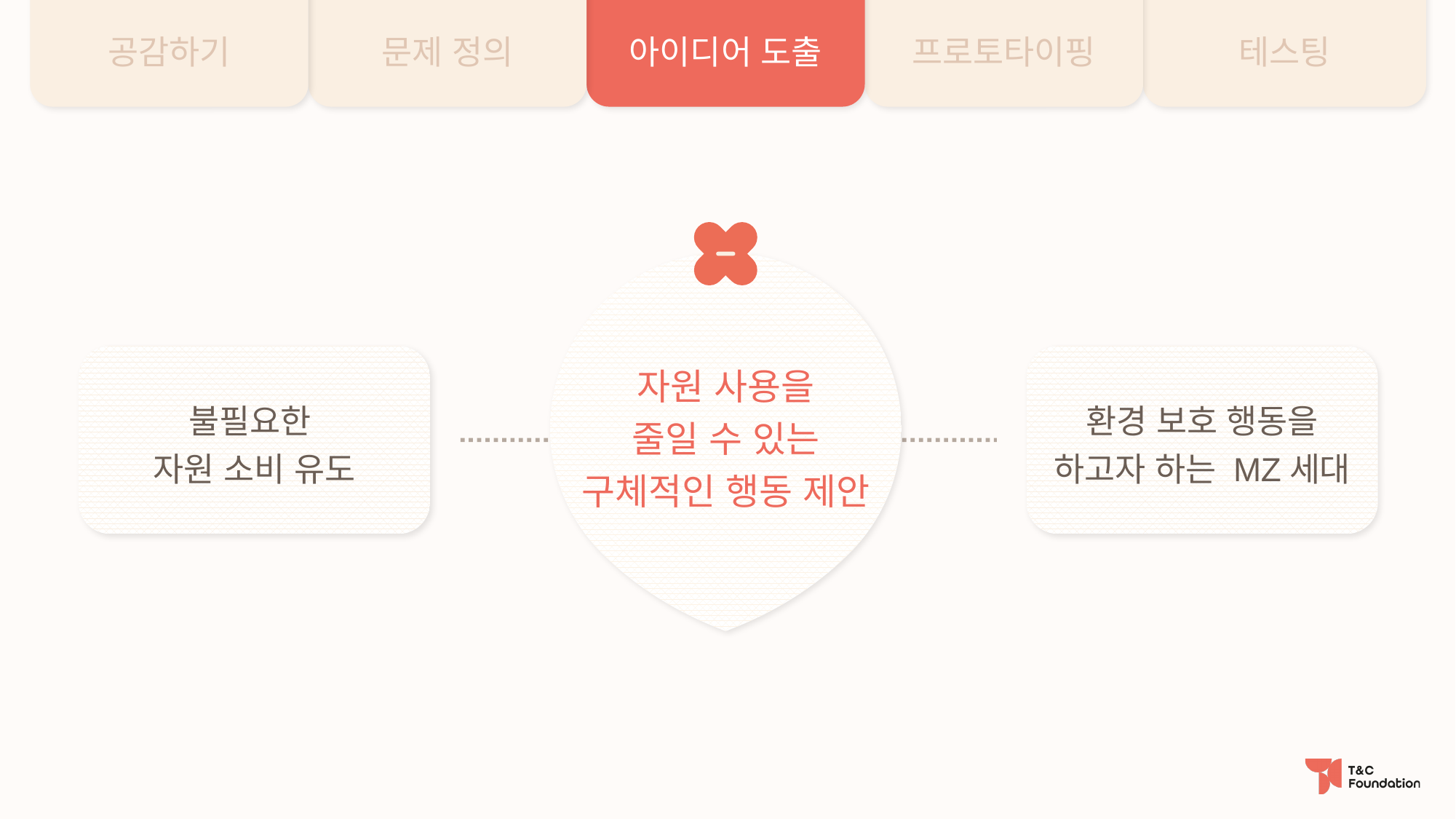

공감하기
문제 정의
아이디어 도출
프로토타이핑
테스팅

불필요한
자원 소비 유도
환경 보호 행동을 하고자 하는 MZ세대
자원 사용을
줄일 수 있는
구체적인 행동 제안